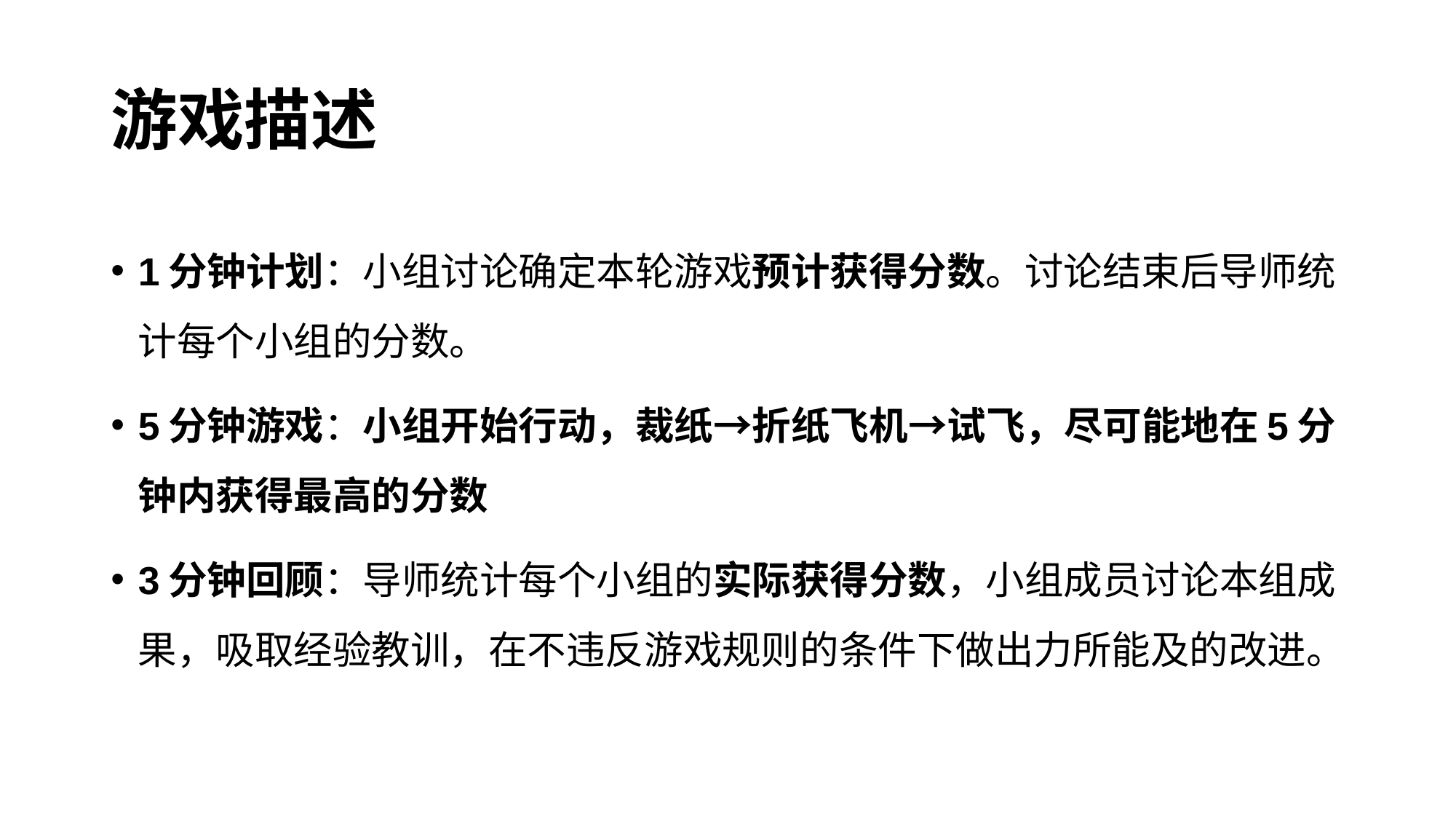

# 游戏描述
1分钟计划：小组讨论确定本轮游戏预计获得分数。讨论结束后导师统计每个小组的分数。
5分钟游戏：小组开始行动，裁纸→折纸飞机→试飞，尽可能地在5分钟内获得最高的分数
3分钟回顾：导师统计每个小组的实际获得分数，小组成员讨论本组成果，吸取经验教训，在不违反游戏规则的条件下做出力所能及的改进。